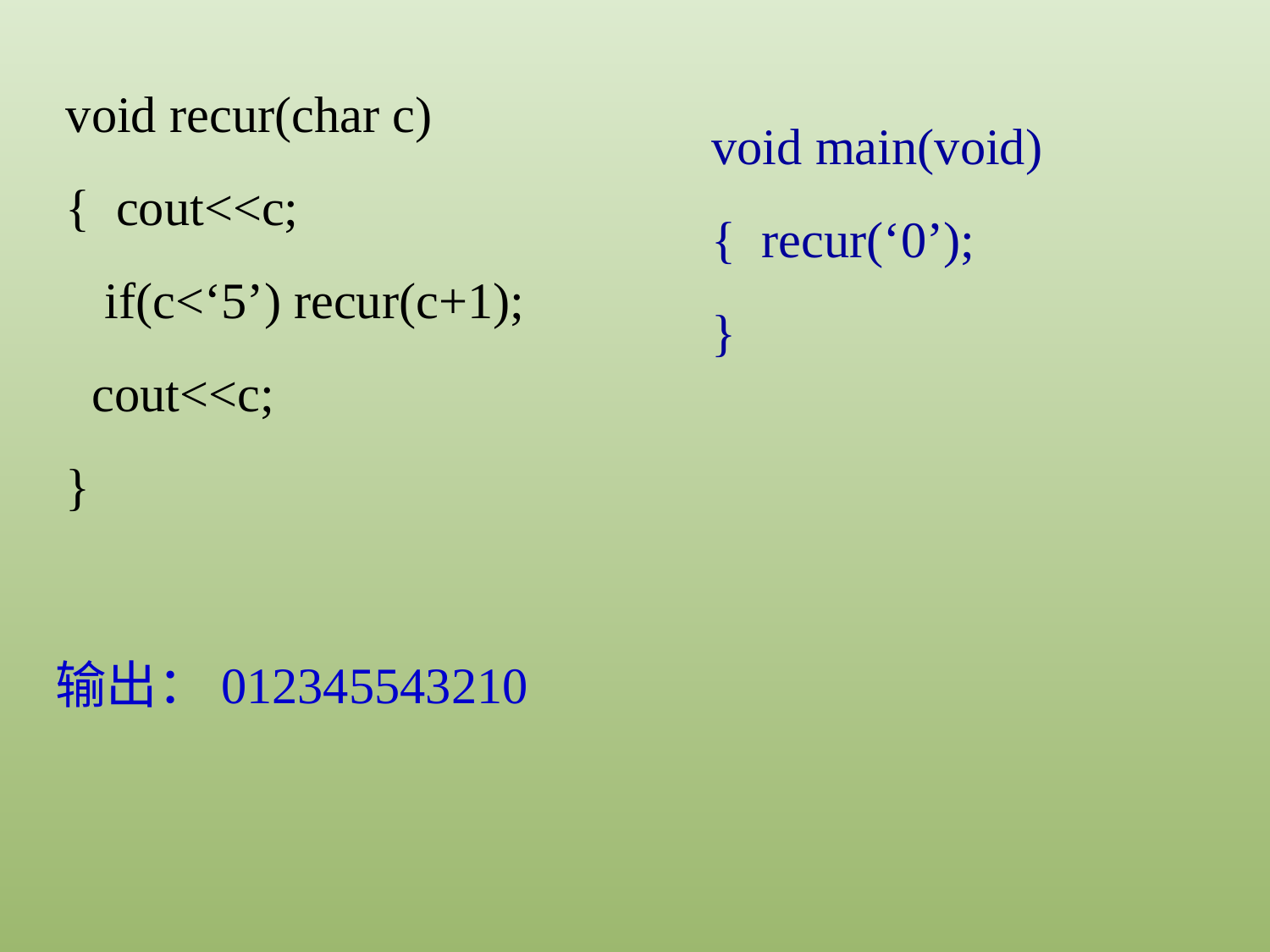

void recur(char c)
{  cout<<c;
   if(c<‘5’) recur(c+1);
  cout<<c;
}
void main(void)
{  recur(‘0’);
}
输出：012345543210
214